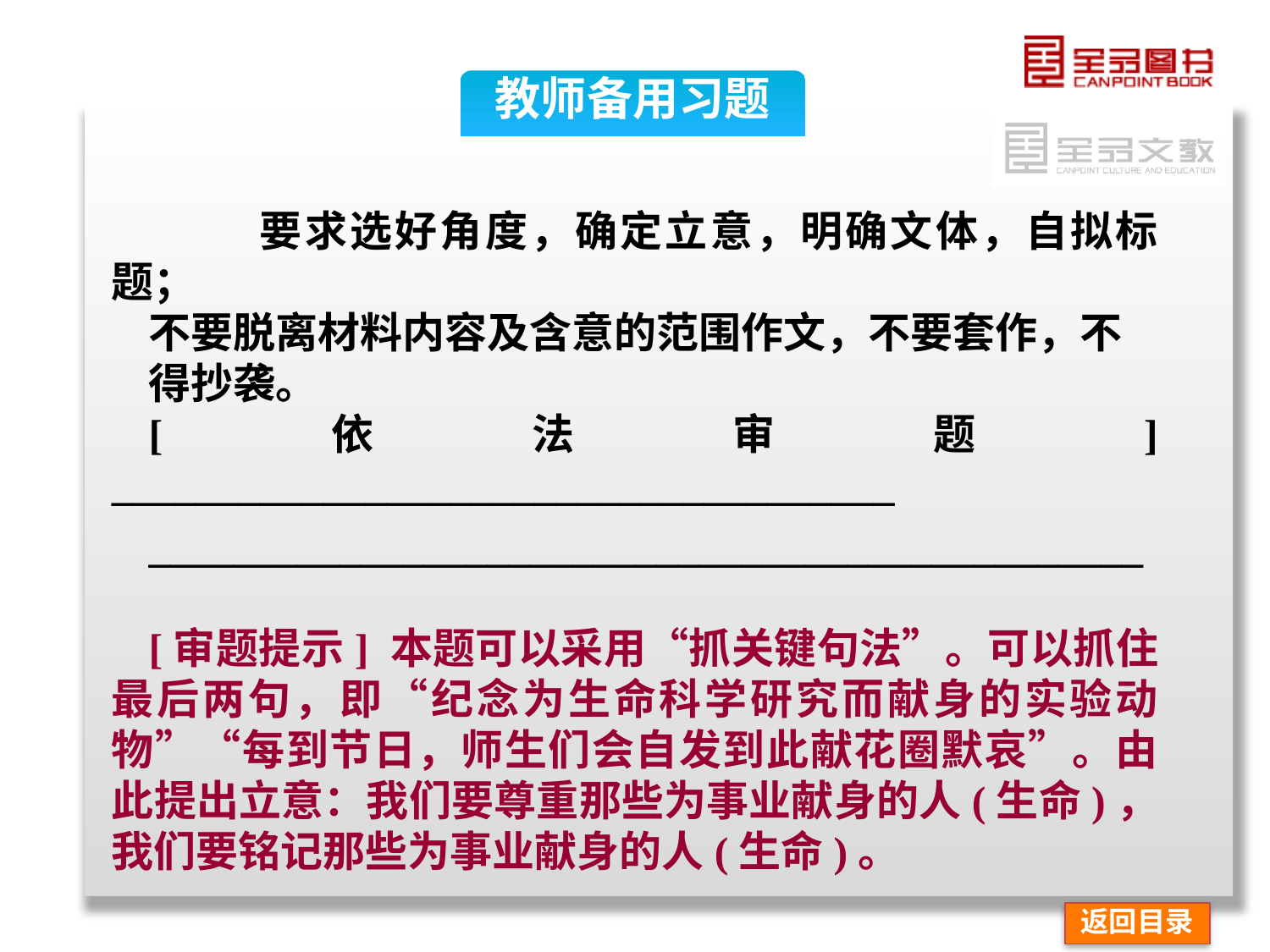

教师备用习题
        要求选好角度，确定立意，明确文体，自拟标题；
不要脱离材料内容及含意的范围作文，不要套作，不
得抄袭。
[依法审题] _____________________________________
_______________________________________________

[审题提示] 本题可以采用“抓关键句法”。可以抓住最后两句，即“纪念为生命科学研究而献身的实验动物”“每到节日，师生们会自发到此献花圈默哀”。由此提出立意：我们要尊重那些为事业献身的人(生命)，我们要铭记那些为事业献身的人(生命)。

返回目录